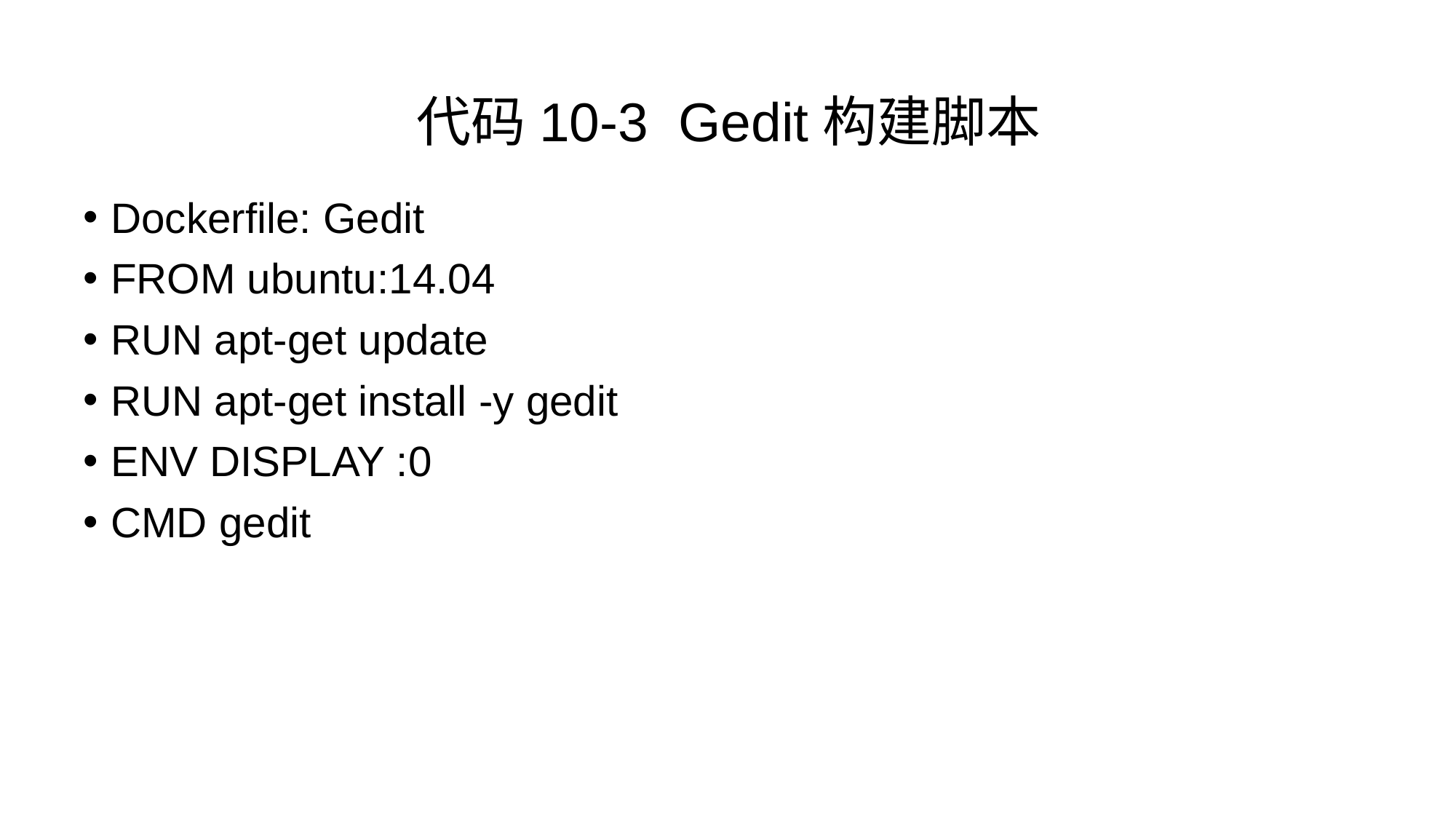

代码10-3  Gedit构建脚本
Dockerfile: Gedit
FROM ubuntu:14.04
RUN apt-get update
RUN apt-get install -y gedit
ENV DISPLAY :0
CMD gedit